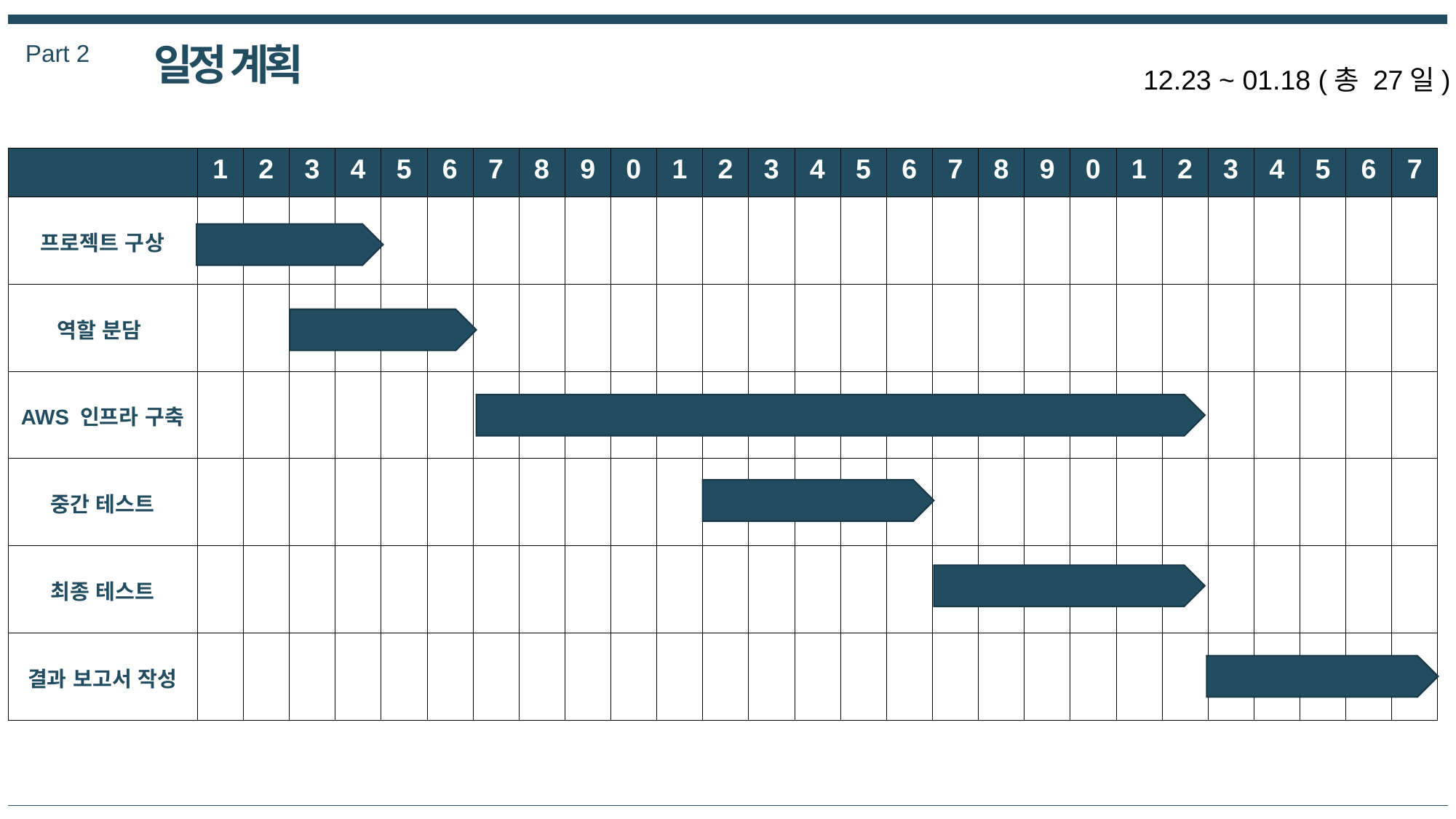

일정 계획
Part 2
12.23 ~ 01.18 (총 27일)
|  | 1 | 2 | 3 | 4 | 5 | 6 | 7 | 8 | 9 | 0 | 1 | 2 | 3 | 4 | 5 | 6 | 7 | 8 | 9 | 0 | 1 | 2 | 3 | 4 | 5 | 6 | 7 |
| --- | --- | --- | --- | --- | --- | --- | --- | --- | --- | --- | --- | --- | --- | --- | --- | --- | --- | --- | --- | --- | --- | --- | --- | --- | --- | --- | --- |
| 프로젝트 구상 |  |  |  |  |  |  |  |  |  |  |  |  |  |  |  |  |  |  |  |  |  |  |  |  |  |  |  |
| 역할 분담 |  |  |  |  |  |  |  |  |  |  |  |  |  |  |  |  |  |  |  |  |  |  |  |  |  |  |  |
| AWS 인프라 구축 |  |  |  |  |  |  |  |  |  |  |  |  |  |  |  |  |  |  |  |  |  |  |  |  |  |  |  |
| 중간 테스트 |  |  |  |  |  |  |  |  |  |  |  |  |  |  |  |  |  |  |  |  |  |  |  |  |  |  |  |
| 최종 테스트 |  |  |  |  |  |  |  |  |  |  |  |  |  |  |  |  |  |  |  |  |  |  |  |  |  |  |  |
| 결과 보고서 작성 |  |  |  |  |  |  |  |  |  |  |  |  |  |  |  |  |  |  |  |  |  |  |  |  |  |  |  |